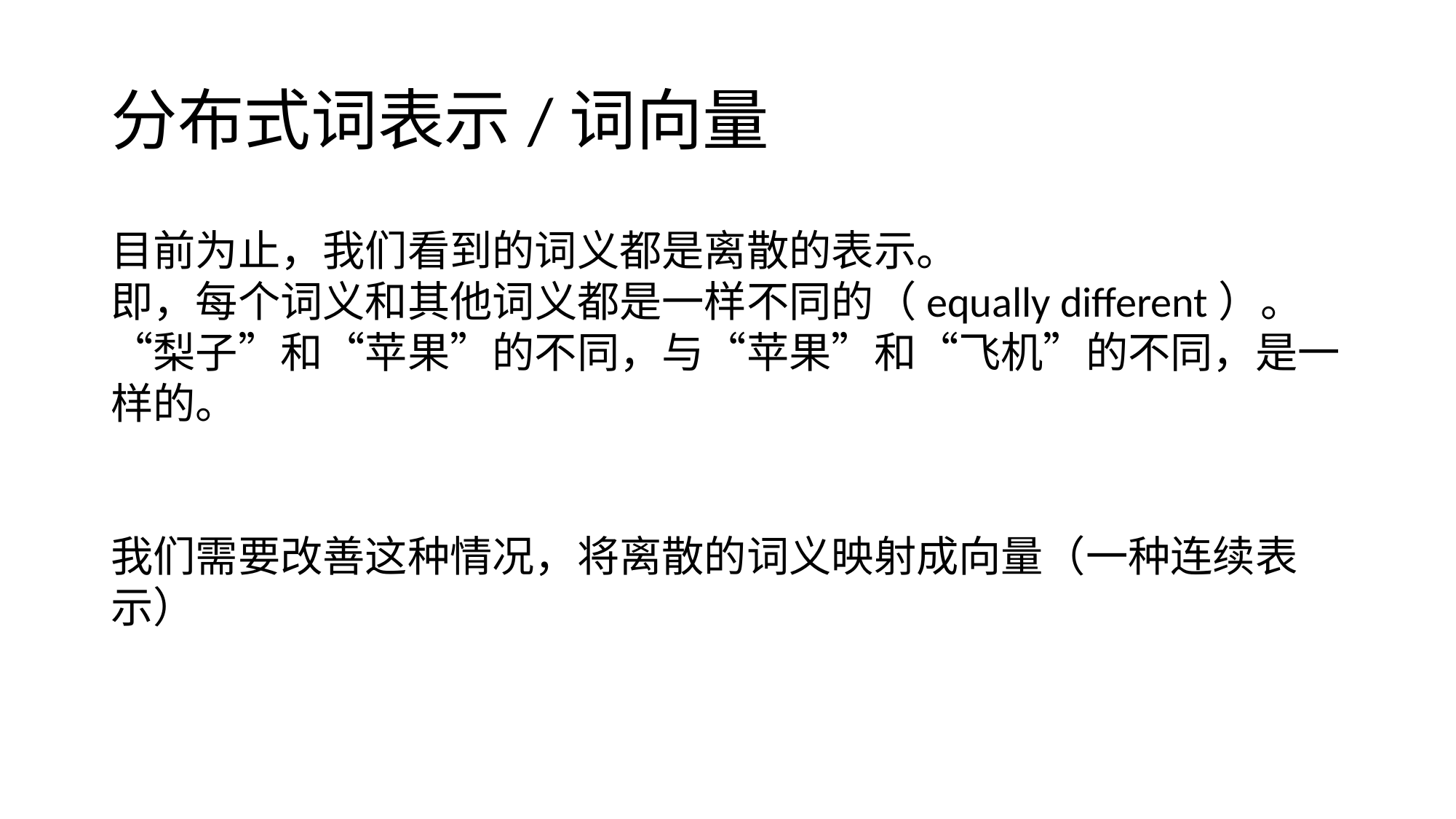

# 分布式词表示/词向量
目前为止，我们看到的词义都是离散的表示。
即，每个词义和其他词义都是一样不同的（equally different）。“梨子”和“苹果”的不同，与“苹果”和“飞机”的不同，是一样的。

我们需要改善这种情况，将离散的词义映射成向量（一种连续表示）